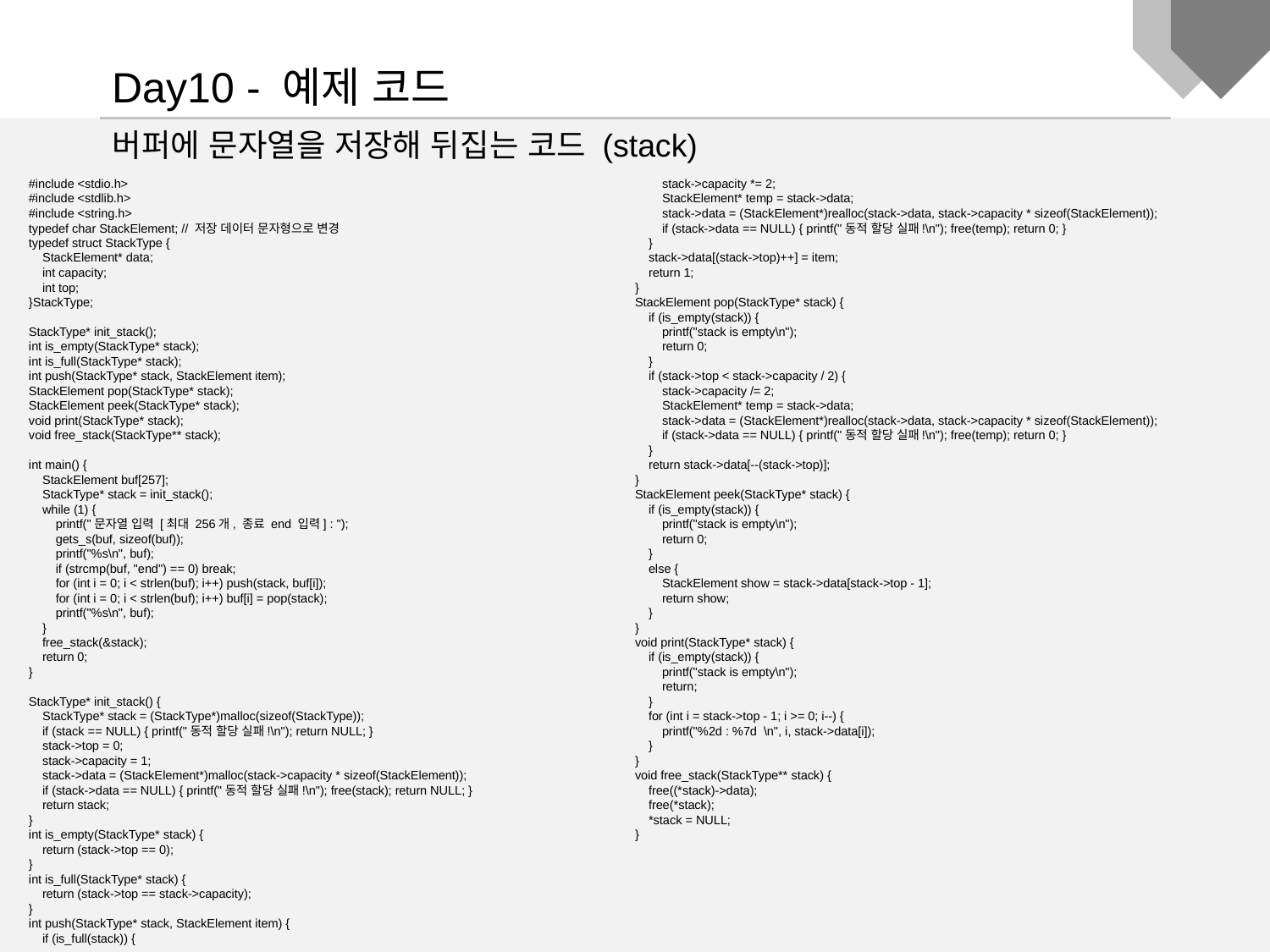

Day10 - 예제 코드
버퍼에 문자열을 저장해 뒤집는 코드 (stack)
#include <stdio.h>
#include <stdlib.h>
#include <string.h>
typedef char StackElement; // 저장 데이터 문자형으로 변경
typedef struct StackType {
    StackElement* data;
    int capacity;
    int top;
}StackType;

StackType* init_stack();
int is_empty(StackType* stack);
int is_full(StackType* stack);
int push(StackType* stack, StackElement item);
StackElement pop(StackType* stack);
StackElement peek(StackType* stack);
void print(StackType* stack);
void free_stack(StackType** stack);

int main() {
    StackElement buf[257];
    StackType* stack = init_stack();
    while (1) {
        printf("문자열 입력 [최대 256개, 종료 end 입력] : ");
        gets_s(buf, sizeof(buf));
        printf("%s\n", buf);
        if (strcmp(buf, "end") == 0) break;
        for (int i = 0; i < strlen(buf); i++) push(stack, buf[i]);
        for (int i = 0; i < strlen(buf); i++) buf[i] = pop(stack);
        printf("%s\n", buf);
    }
    free_stack(&stack);
    return 0;
}

StackType* init_stack() {
    StackType* stack = (StackType*)malloc(sizeof(StackType));
    if (stack == NULL) { printf("동적 할당 실패!\n"); return NULL; }
    stack->top = 0;
    stack->capacity = 1;
    stack->data = (StackElement*)malloc(stack->capacity * sizeof(StackElement));
    if (stack->data == NULL) { printf("동적 할당 실패!\n"); free(stack); return NULL; }
    return stack;
}
int is_empty(StackType* stack) {
    return (stack->top == 0);
}
int is_full(StackType* stack) {
    return (stack->top == stack->capacity);
}
int push(StackType* stack, StackElement item) {
    if (is_full(stack)) {
        stack->capacity *= 2;
        StackElement* temp = stack->data;
        stack->data = (StackElement*)realloc(stack->data, stack->capacity * sizeof(StackElement));
        if (stack->data == NULL) { printf("동적 할당 실패!\n"); free(temp); return 0; }
    }
    stack->data[(stack->top)++] = item;
    return 1;
}
StackElement pop(StackType* stack) {
    if (is_empty(stack)) {
        printf("stack is empty\n");
        return 0;
    }
    if (stack->top < stack->capacity / 2) {
        stack->capacity /= 2;
        StackElement* temp = stack->data;
        stack->data = (StackElement*)realloc(stack->data, stack->capacity * sizeof(StackElement));
        if (stack->data == NULL) { printf("동적 할당 실패!\n"); free(temp); return 0; }
    }
    return stack->data[--(stack->top)];
}
StackElement peek(StackType* stack) {
    if (is_empty(stack)) {
        printf("stack is empty\n");
        return 0;
    }
    else {
        StackElement show = stack->data[stack->top - 1];
        return show;
    }
}
void print(StackType* stack) {
    if (is_empty(stack)) {
        printf("stack is empty\n");
        return;
    }
    for (int i = stack->top - 1; i >= 0; i--) {
        printf("%2d : %7d  \n", i, stack->data[i]);
    }
}
void free_stack(StackType** stack) {
    free((*stack)->data);
    free(*stack);
    *stack = NULL;
}